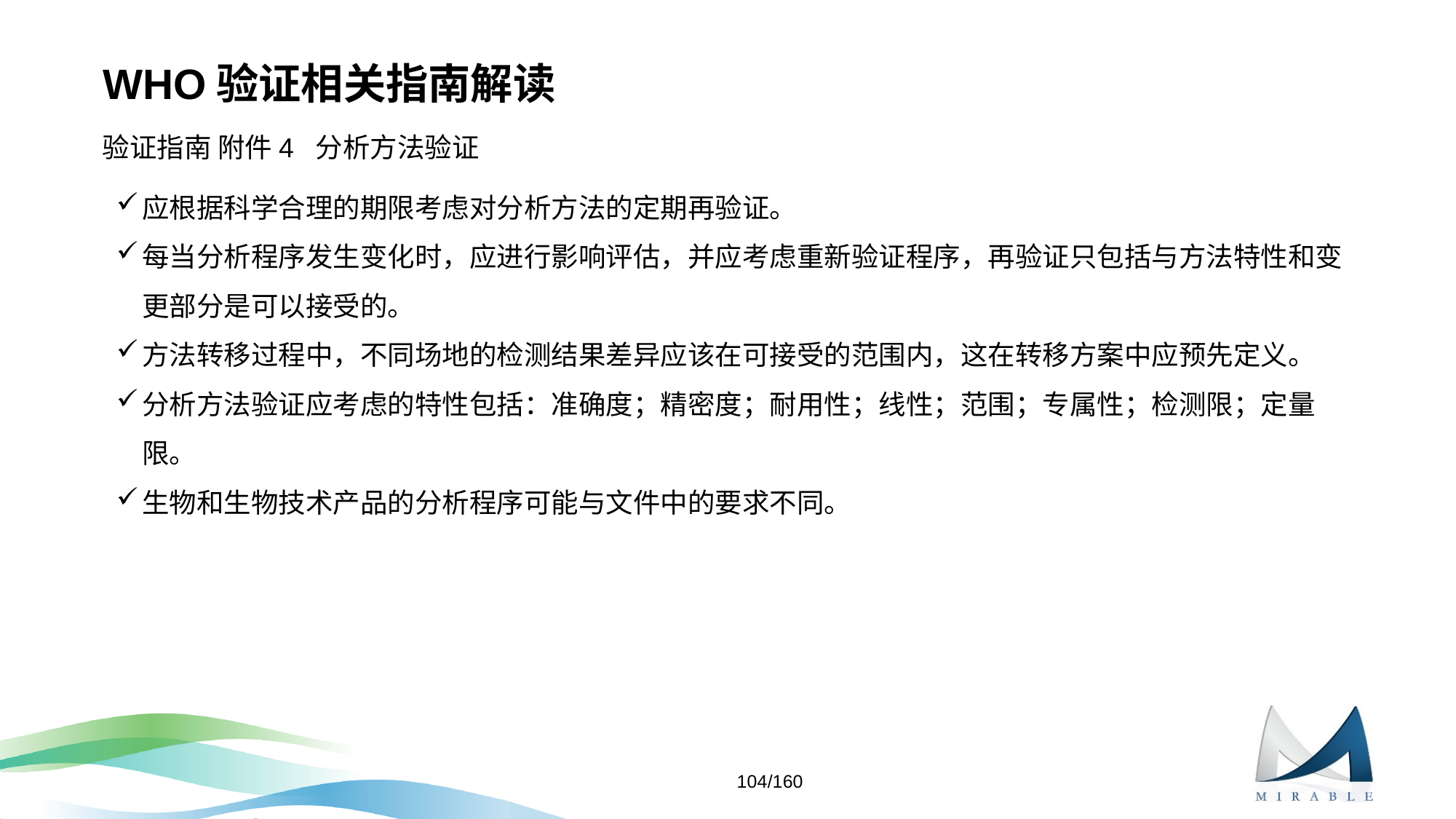

# WHO验证相关指南解读
验证指南 附件4  分析方法验证
应根据科学合理的期限考虑对分析方法的定期再验证。
每当分析程序发生变化时，应进行影响评估，并应考虑重新验证程序，再验证只包括与方法特性和变更部分是可以接受的。
方法转移过程中，不同场地的检测结果差异应该在可接受的范围内，这在转移方案中应预先定义。
分析方法验证应考虑的特性包括：准确度；精密度；耐用性；线性；范围；专属性；检测限；定量限。
生物和生物技术产品的分析程序可能与文件中的要求不同。

104/160